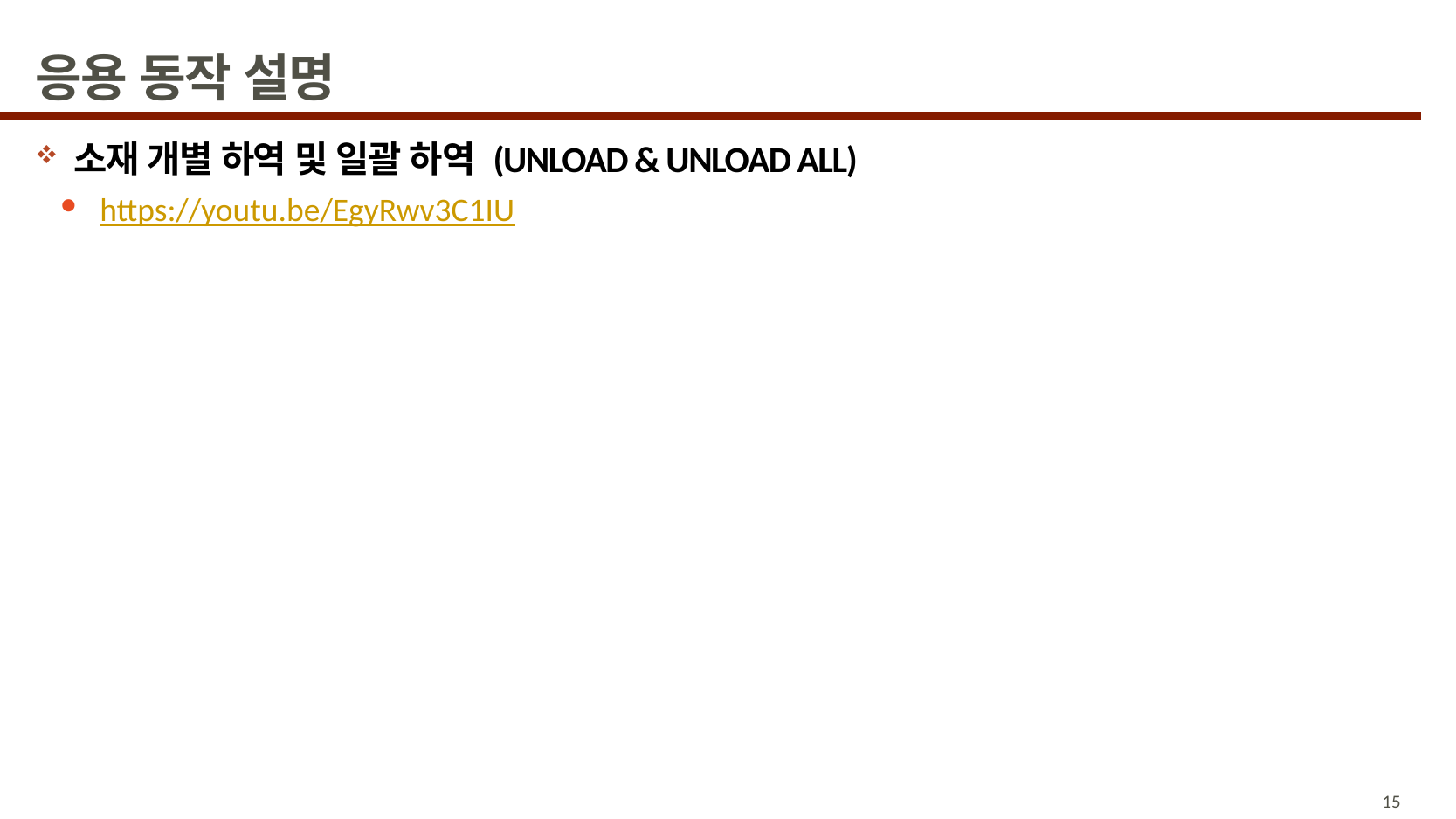

# 응용 동작 설명
소재 개별 하역 및 일괄 하역 (UNLOAD & UNLOAD ALL)
https://youtu.be/EgyRwv3C1IU
15